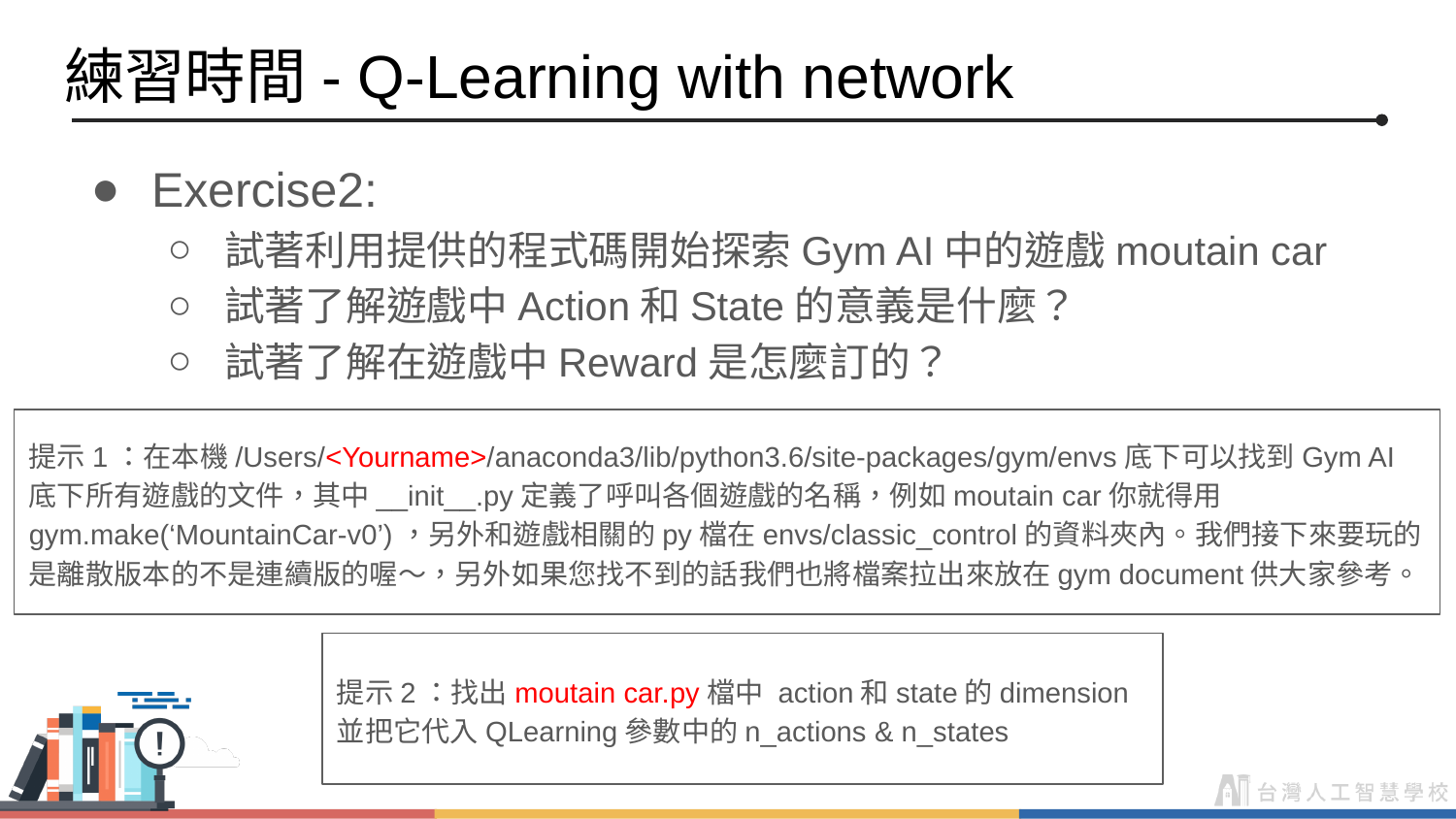

練習時間- Q-Learning with network
Exercise2:
試著利用提供的程式碼開始探索Gym AI中的遊戲moutain car
試著了解遊戲中Action和State的意義是什麼？
試著了解在遊戲中Reward是怎麼訂的？

提示1：在本機/Users/<Yourname>/anaconda3/lib/python3.6/site-packages/gym/envs底下可以找到Gym AI底下所有遊戲的文件，其中__init__.py定義了呼叫各個遊戲的名稱，例如moutain car你就得用gym.make(‘MountainCar-v0’)，另外和遊戲相關的py檔在envs/classic_control的資料夾內。我們接下來要玩的是離散版本的不是連續版的喔～，另外如果您找不到的話我們也將檔案拉出來放在gym document供大家參考。

提示2：找出moutain car.py檔中 action和state的dimension並把它代入QLearning參數中的n_actions & n_states